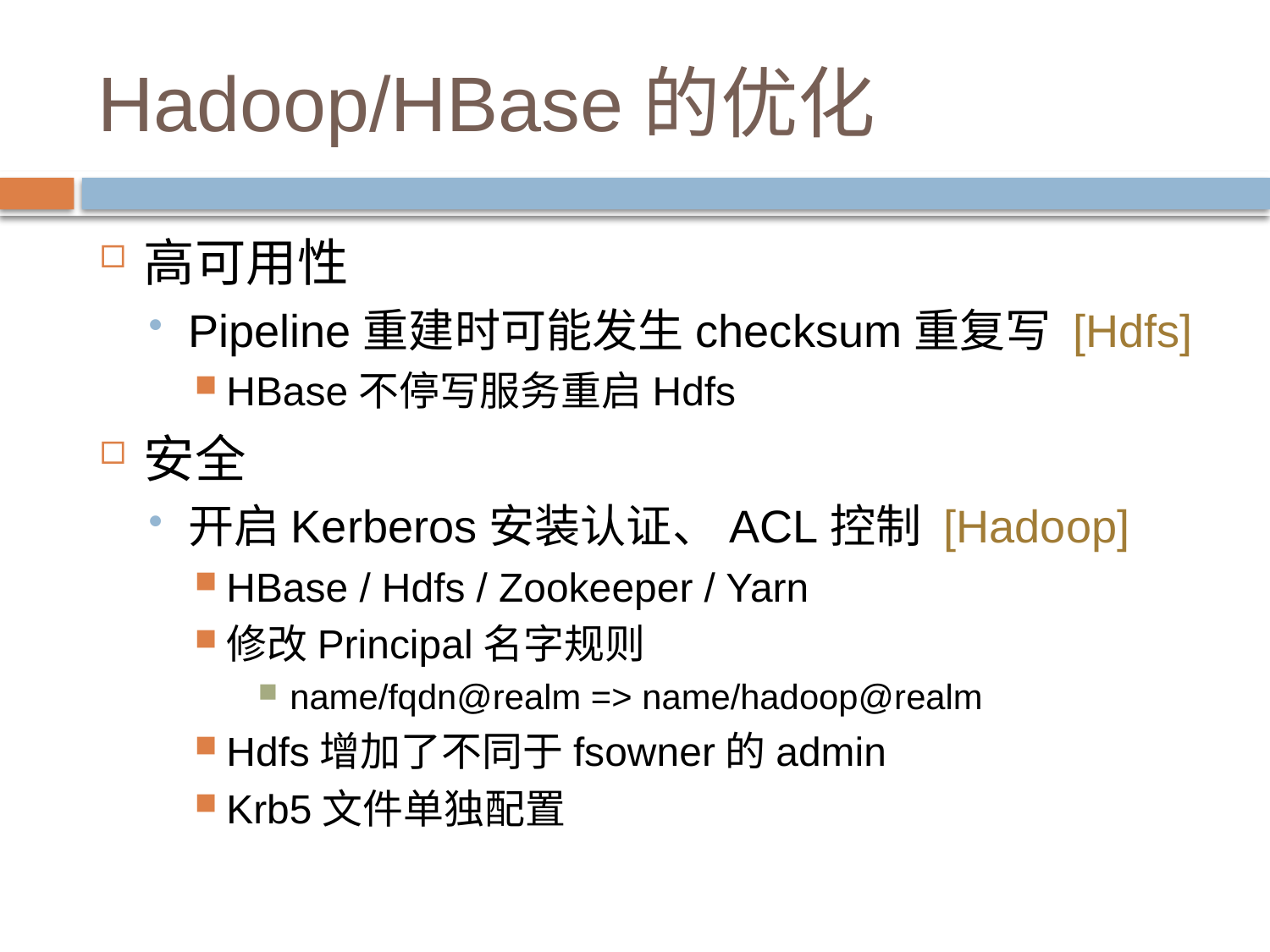

# Hadoop/HBase的优化
高可用性
Pipeline重建时可能发生checksum重复写 [Hdfs]
HBase不停写服务重启Hdfs
安全
开启Kerberos安装认证、ACL控制 [Hadoop]
HBase / Hdfs / Zookeeper / Yarn
修改Principal名字规则
name/fqdn@realm => name/hadoop@realm
Hdfs增加了不同于fsowner的admin
Krb5文件单独配置